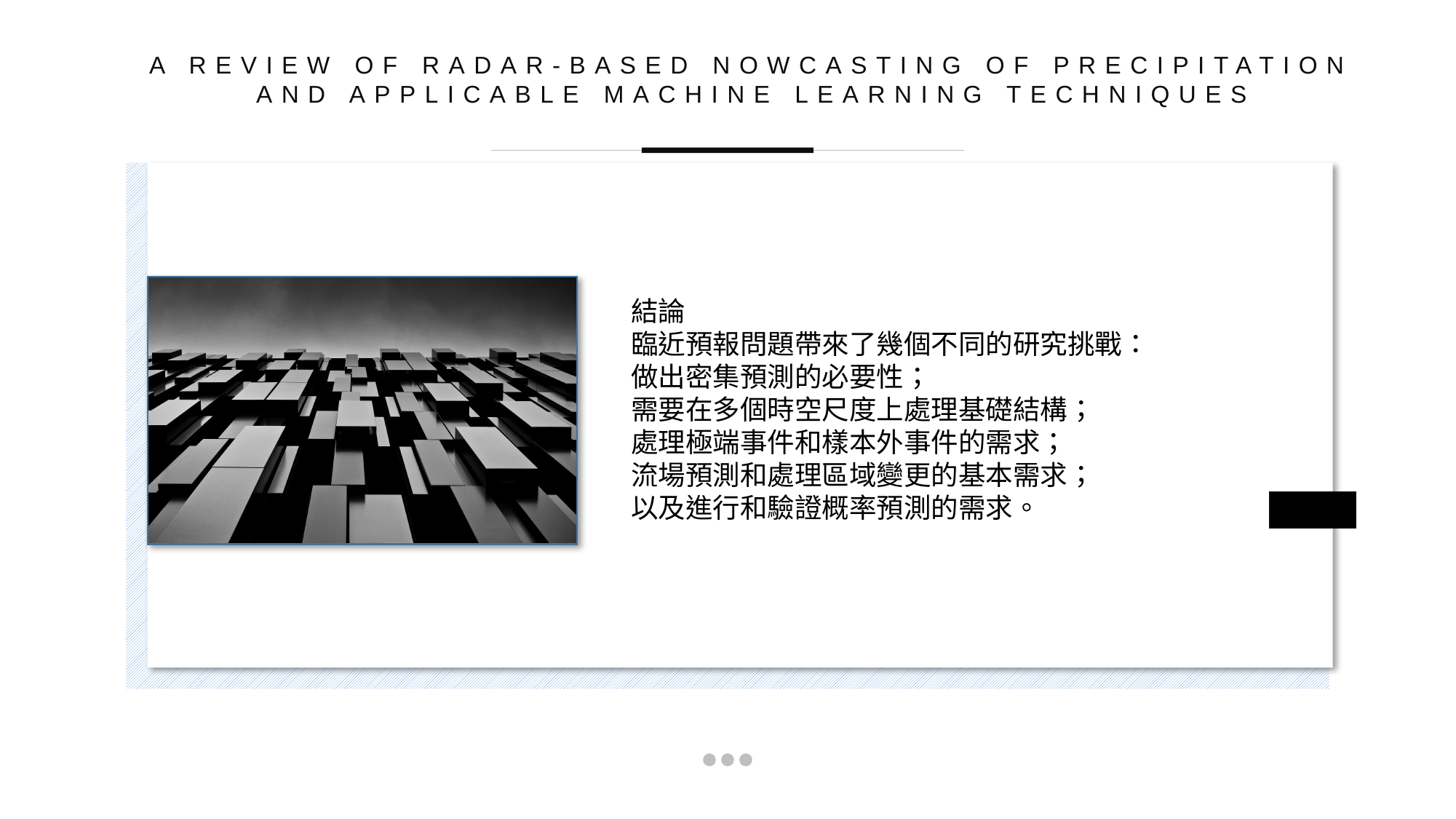

A REVIEW OF RADAR-BASED NOWCASTING OF PRECIPITATION AND APPLICABLE MACHINE LEARNING TECHNIQUES

結論
臨近預報問題帶來了幾個不同的研究挑戰：
做出密集預測的必要性；
需要在多個時空尺度上處理基礎結構；
處理極端事件和樣本外事件的需求；
流場預測和處理區域變更的基本需求；
以及進行和驗證概率預測的需求。